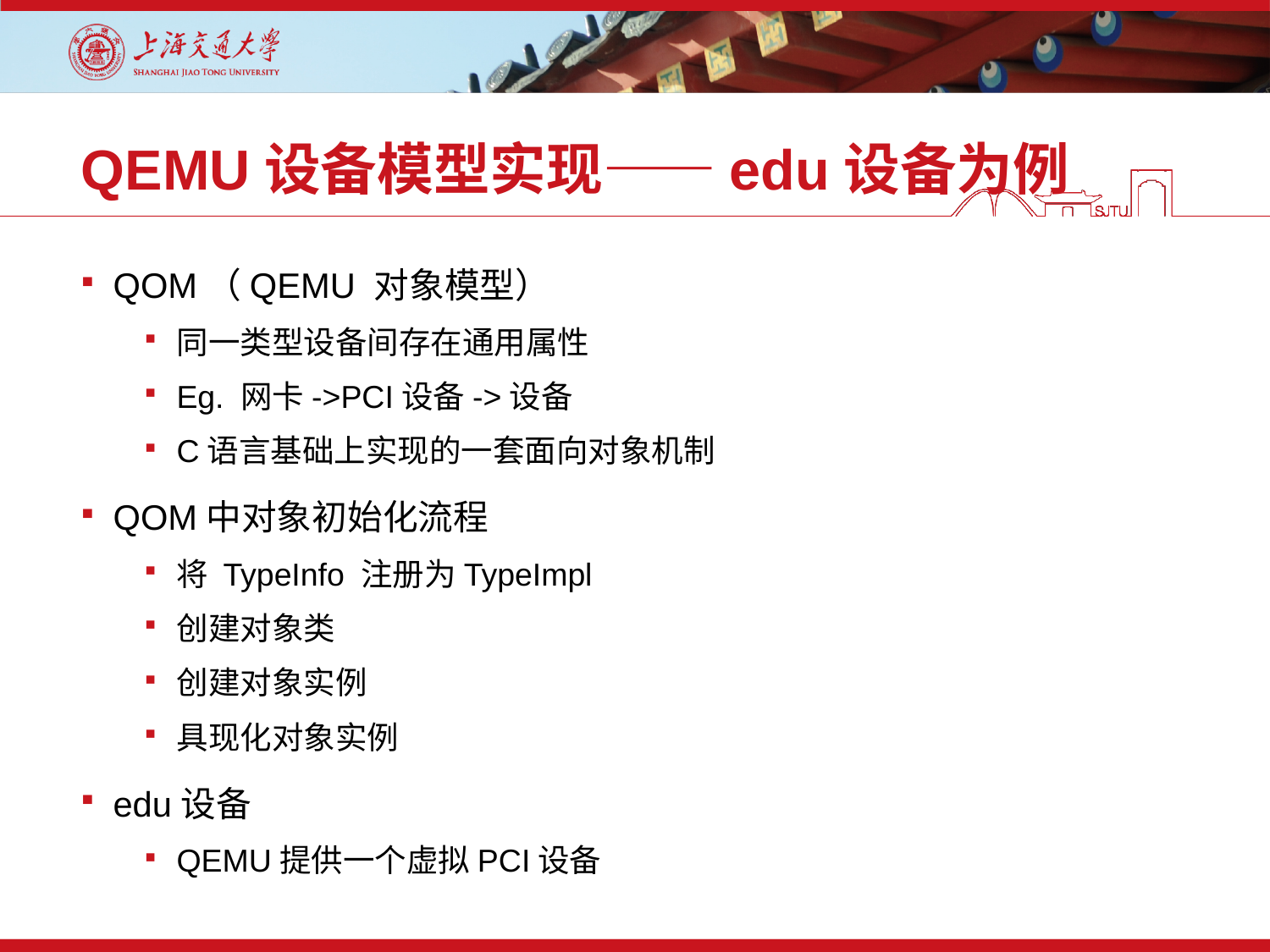

# QEMU设备模型实现——edu设备为例
QOM（QEMU 对象模型）
同一类型设备间存在通用属性
Eg. 网卡->PCI设备->设备
C语言基础上实现的一套面向对象机制
QOM中对象初始化流程
将 TypeInfo 注册为TypeImpl
创建对象类
创建对象实例
具现化对象实例
edu设备
QEMU提供一个虚拟PCI设备